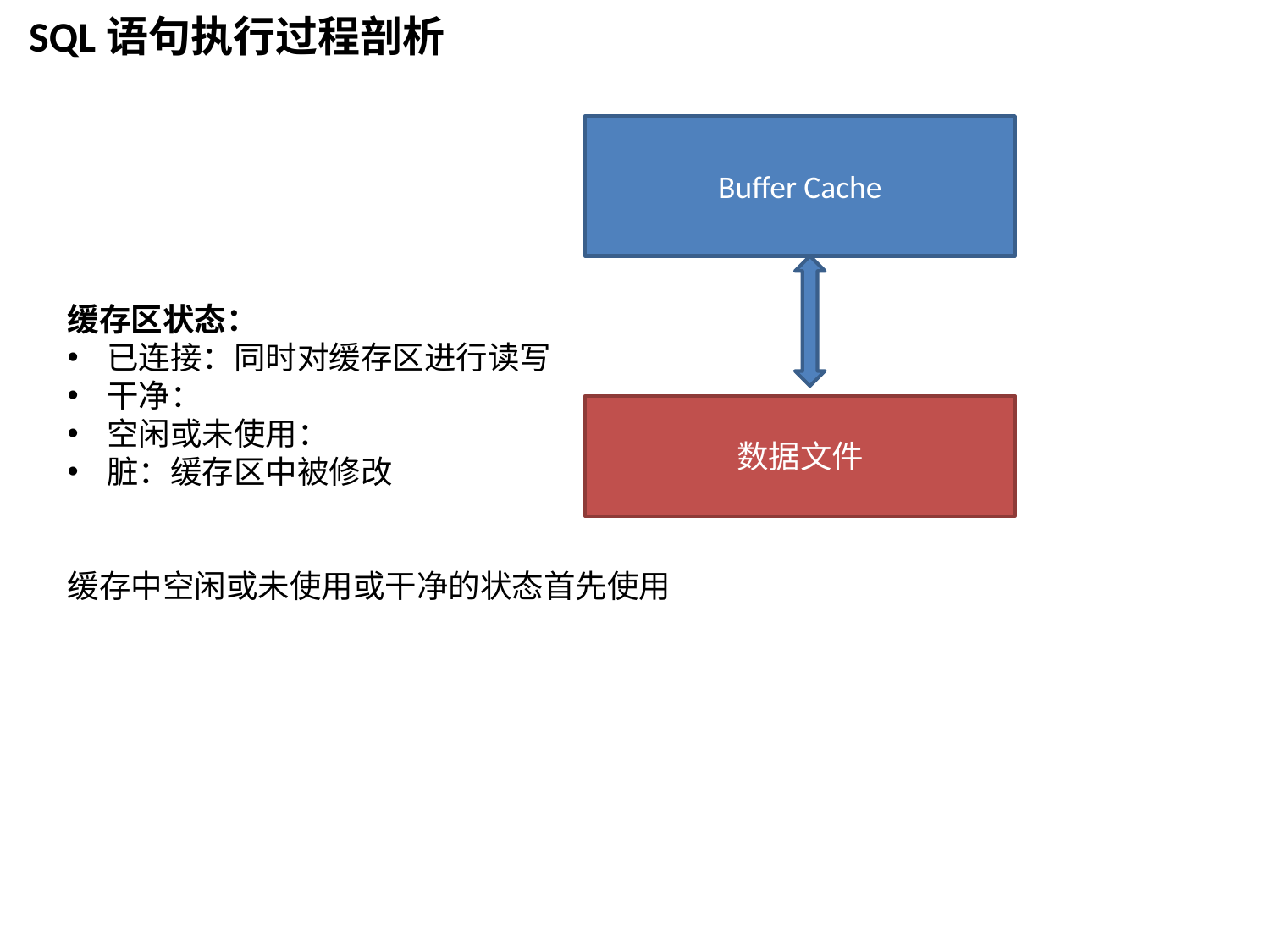

SQL语句执行过程剖析
Buffer Cache

缓存区状态：
已连接：同时对缓存区进行读写
干净：
空闲或未使用：
脏：缓存区中被修改

缓存中空闲或未使用或干净的状态首先使用
数据文件